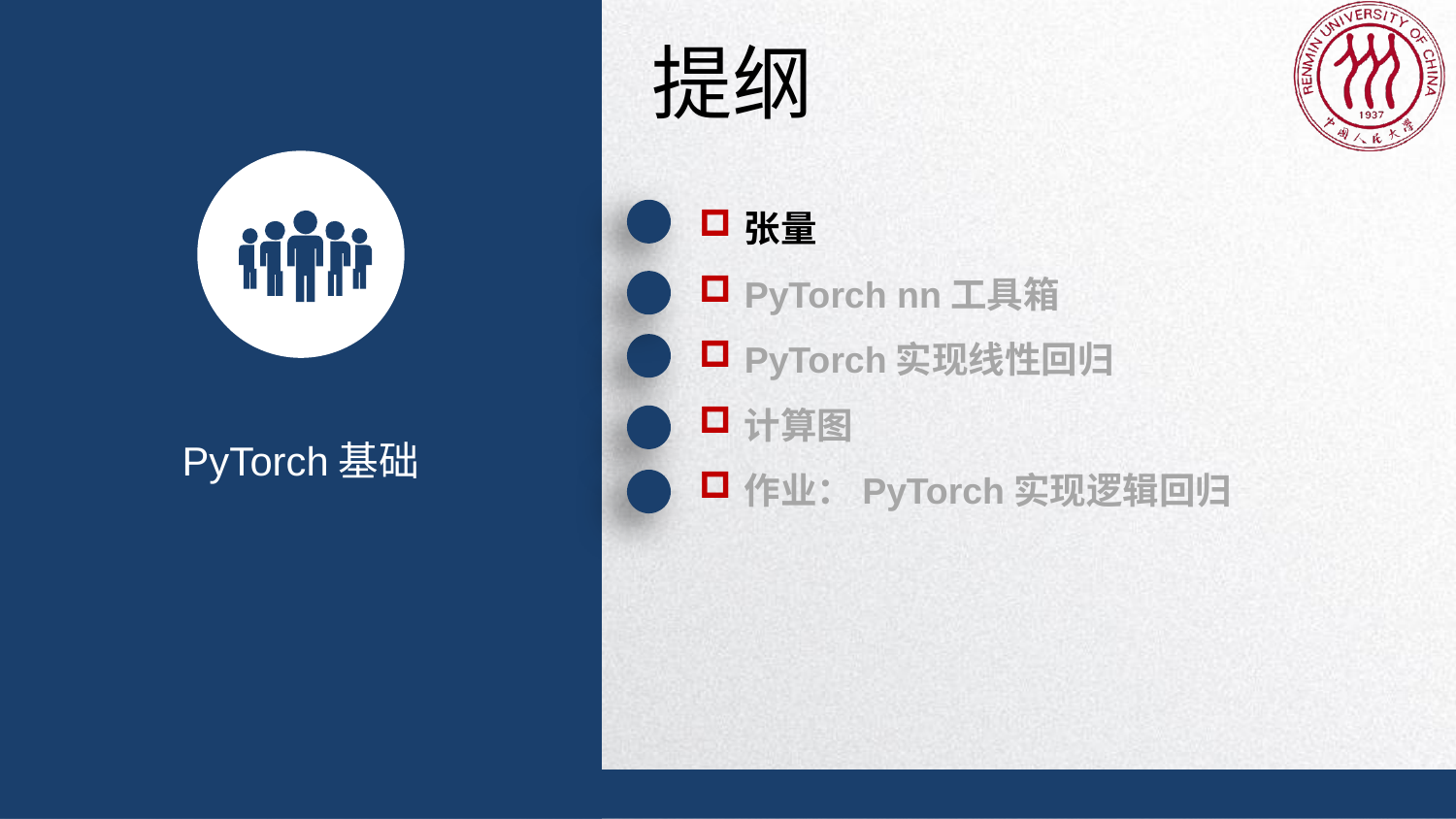

提纲

张量
PyTorch nn工具箱
PyTorch实现线性回归
计算图
作业：PyTorch实现逻辑回归

PyTorch基础